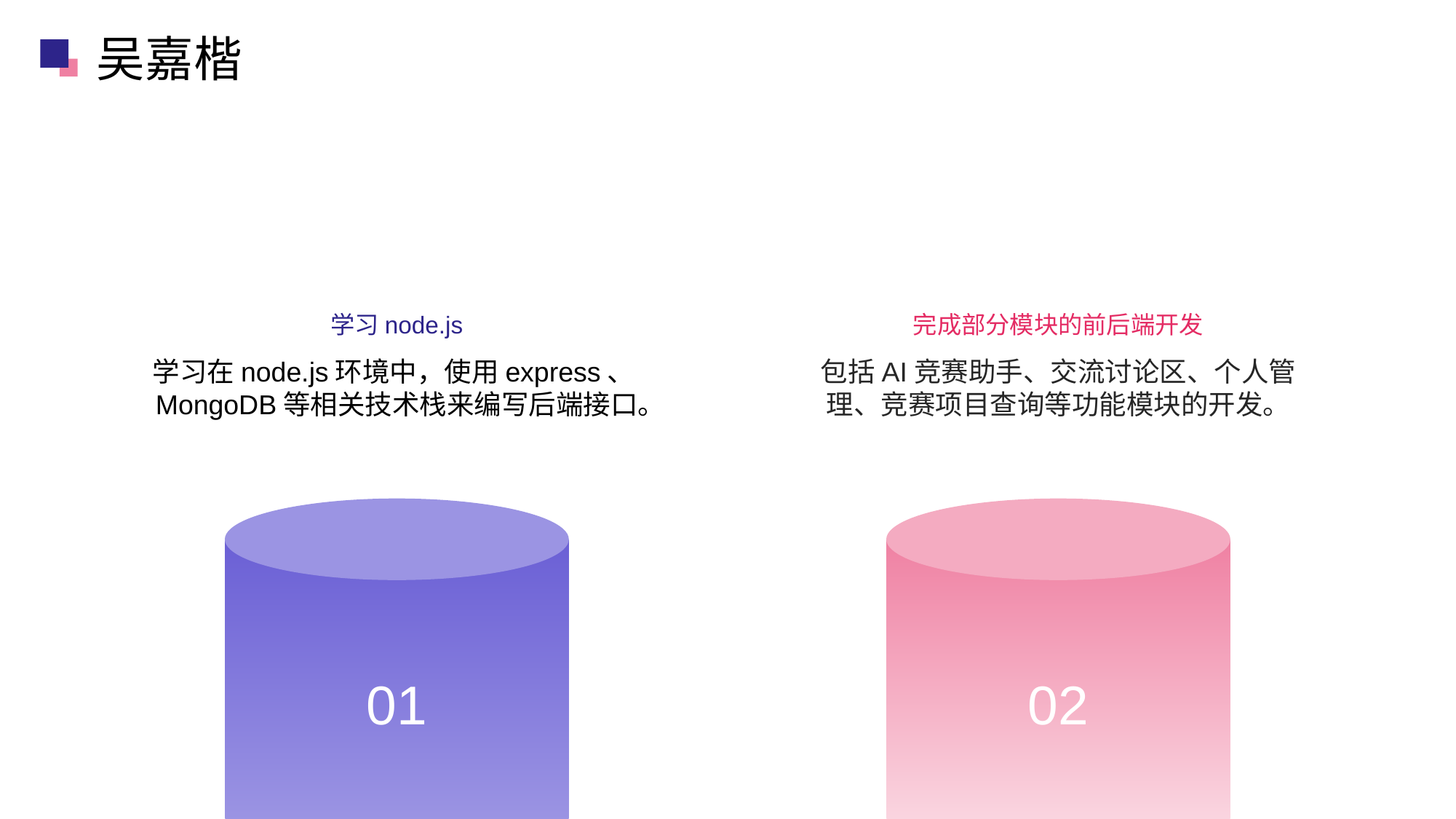

吴嘉楷

学习node.js
完成部分模块的前后端开发
学习在node.js环境中，使用express、MongoDB等相关技术栈来编写后端接口。
包括AI竞赛助手、交流讨论区、个人管理、竞赛项目查询等功能模块的开发。

01
02